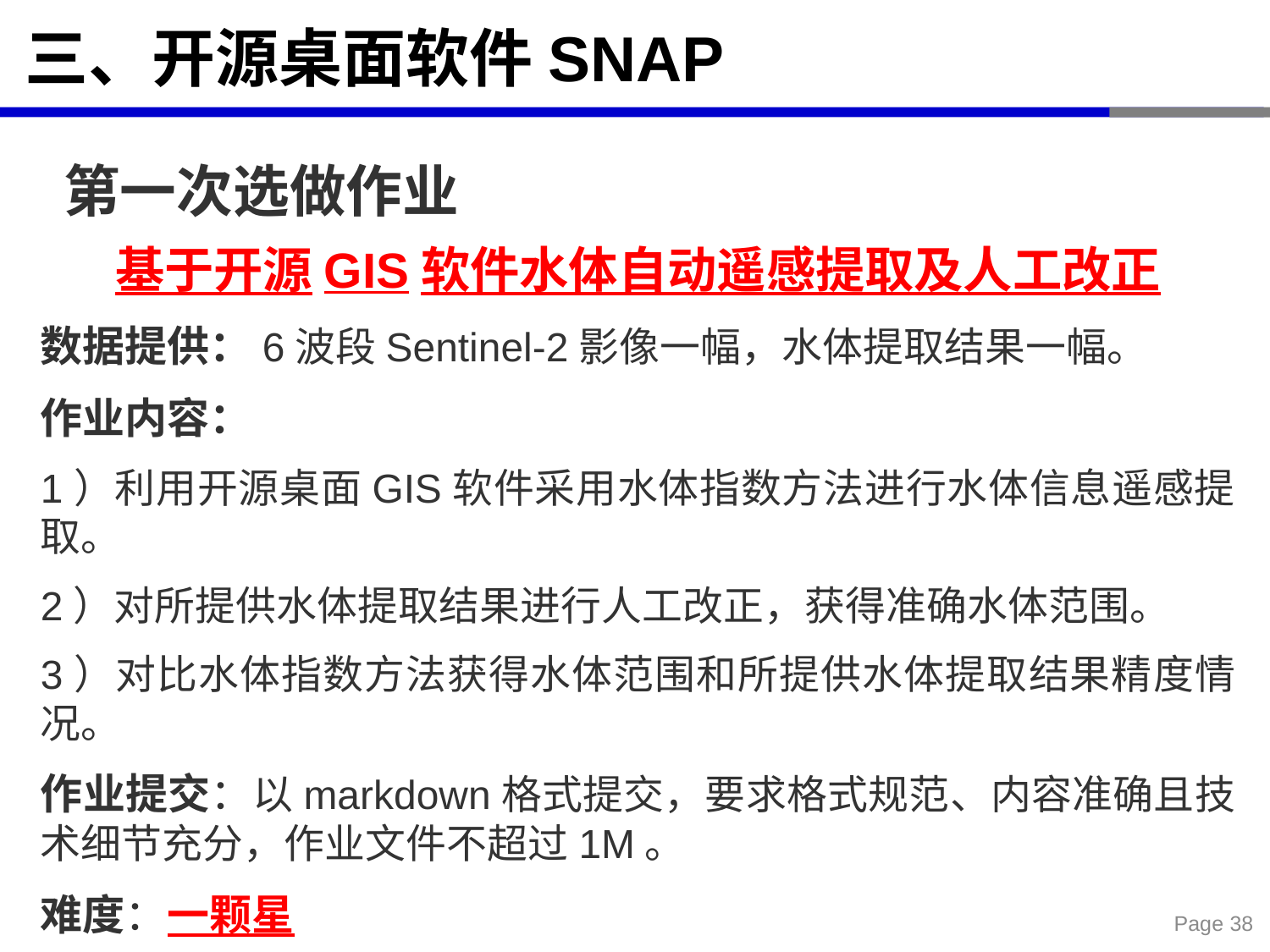

# 三、开源桌面软件SNAP
第一次选做作业
基于开源GIS软件水体自动遥感提取及人工改正
数据提供：6波段Sentinel-2影像一幅，水体提取结果一幅。
作业内容：
1）利用开源桌面GIS软件采用水体指数方法进行水体信息遥感提取。
2）对所提供水体提取结果进行人工改正，获得准确水体范围。
3）对比水体指数方法获得水体范围和所提供水体提取结果精度情况。
作业提交：以markdown格式提交，要求格式规范、内容准确且技术细节充分，作业文件不超过1M。
难度：一颗星
Page 38